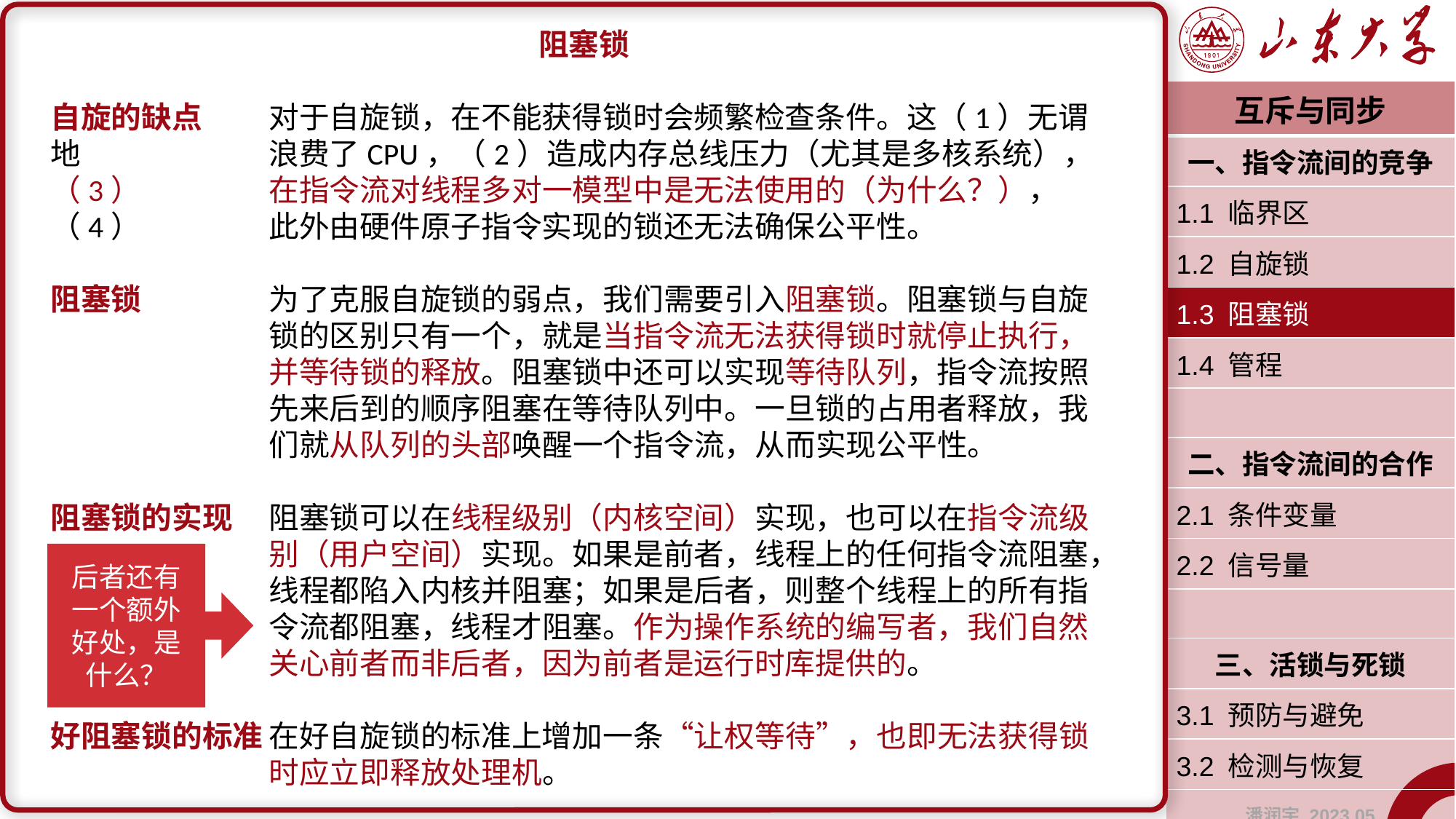

阻塞锁

自旋的缺点	对于自旋锁，在不能获得锁时会频繁检查条件。这（1）无谓地		浪费了CPU，（2）造成内存总线压力（尤其是多核系统），（3）		在指令流对线程多对一模型中是无法使用的（为什么？），（4）		此外由硬件原子指令实现的锁还无法确保公平性。

阻塞锁		为了克服自旋锁的弱点，我们需要引入阻塞锁。阻塞锁与自旋		锁的区别只有一个，就是当指令流无法获得锁时就停止执行，		并等待锁的释放。阻塞锁中还可以实现等待队列，指令流按照		先来后到的顺序阻塞在等待队列中。一旦锁的占用者释放，我		们就从队列的头部唤醒一个指令流，从而实现公平性。

阻塞锁的实现	阻塞锁可以在线程级别（内核空间）实现，也可以在指令流级		别（用户空间）实现。如果是前者，线程上的任何指令流阻塞，		线程都陷入内核并阻塞；如果是后者，则整个线程上的所有指		令流都阻塞，线程才阻塞。作为操作系统的编写者，我们自然		关心前者而非后者，因为前者是运行时库提供的。

好阻塞锁的标准	在好自旋锁的标准上增加一条“让权等待”，也即无法获得锁		时应立即释放处理机。
| 互斥与同步 |
| --- |
| 一、指令流间的竞争 |
| 1.1 临界区 |
| 1.2 自旋锁 |
| 1.3 阻塞锁 |
| 1.4 管程 |
|  |
| 二、指令流间的合作 |
| 2.1 条件变量 |
| 2.2 信号量 |
|  |
| 三、活锁与死锁 |
| 3.1 预防与避免 |
| 3.2 检测与恢复 |
| 潘润宇 2023.05 |
后者还有一个额外好处，是什么？